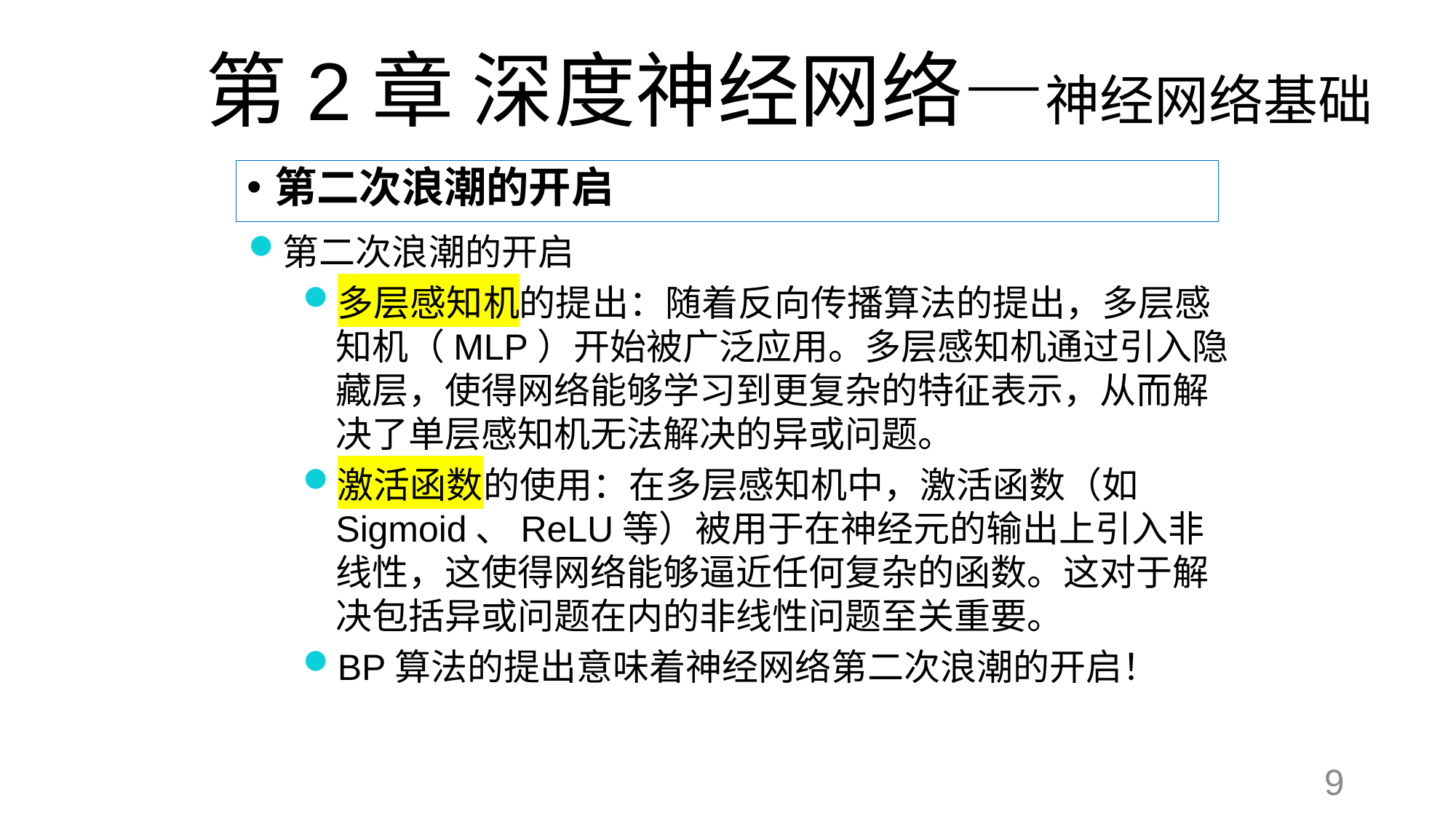

# 第2章 深度神经网络—神经网络基础
第二次浪潮的开启

第二次浪潮的开启
多层感知机的提出：随着反向传播算法的提出，多层感知机（MLP）开始被广泛应用。多层感知机通过引入隐藏层，使得网络能够学习到更复杂的特征表示，从而解决了单层感知机无法解决的异或问题。
激活函数的使用：在多层感知机中，激活函数（如Sigmoid、ReLU等）被用于在神经元的输出上引入非线性，这使得网络能够逼近任何复杂的函数。这对于解决包括异或问题在内的非线性问题至关重要。
BP算法的提出意味着神经网络第二次浪潮的开启！

9